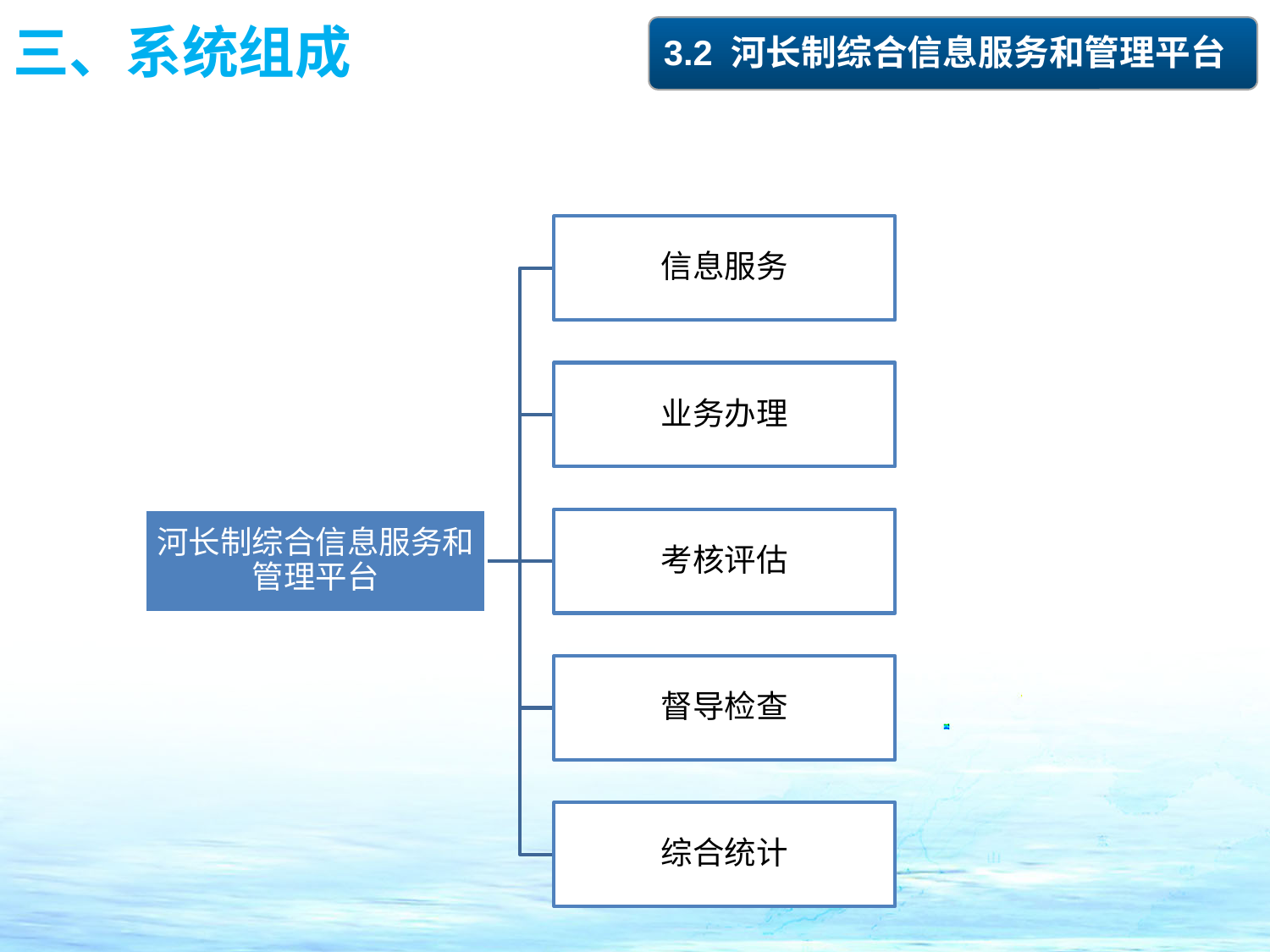

三、系统组成

3.2 河长制综合信息服务和管理平台
3.2 河长制综合信息服务和管理平台
河长制综合信息服务和管理平台
信息服务
业务办理
考核评估
督导检查
综合统计